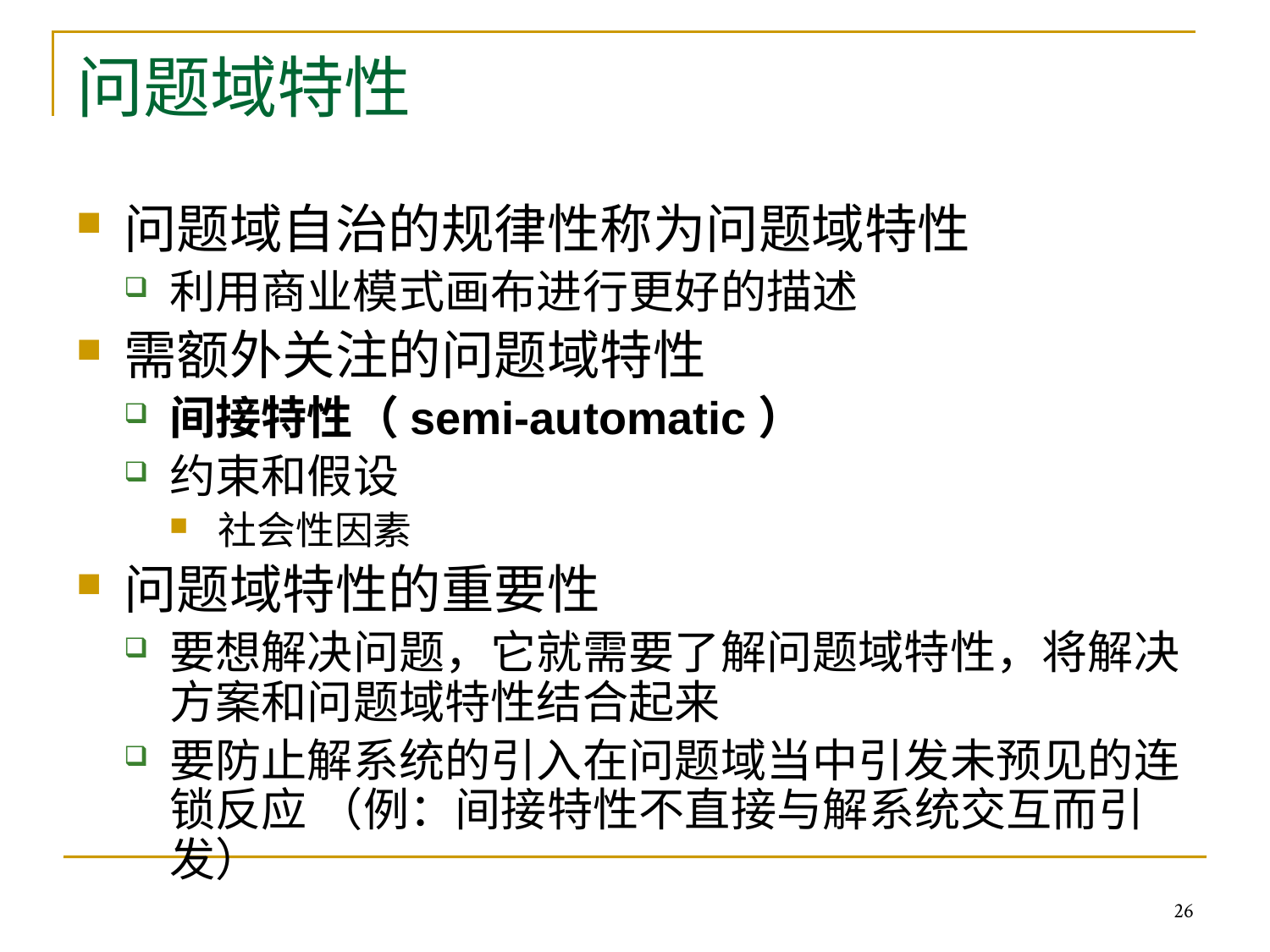

# 问题域特性
问题域自治的规律性称为问题域特性
利用商业模式画布进行更好的描述
需额外关注的问题域特性
间接特性（semi-automatic）
约束和假设
社会性因素
问题域特性的重要性
要想解决问题，它就需要了解问题域特性，将解决方案和问题域特性结合起来
要防止解系统的引入在问题域当中引发未预见的连锁反应 （例：间接特性不直接与解系统交互而引发）
26